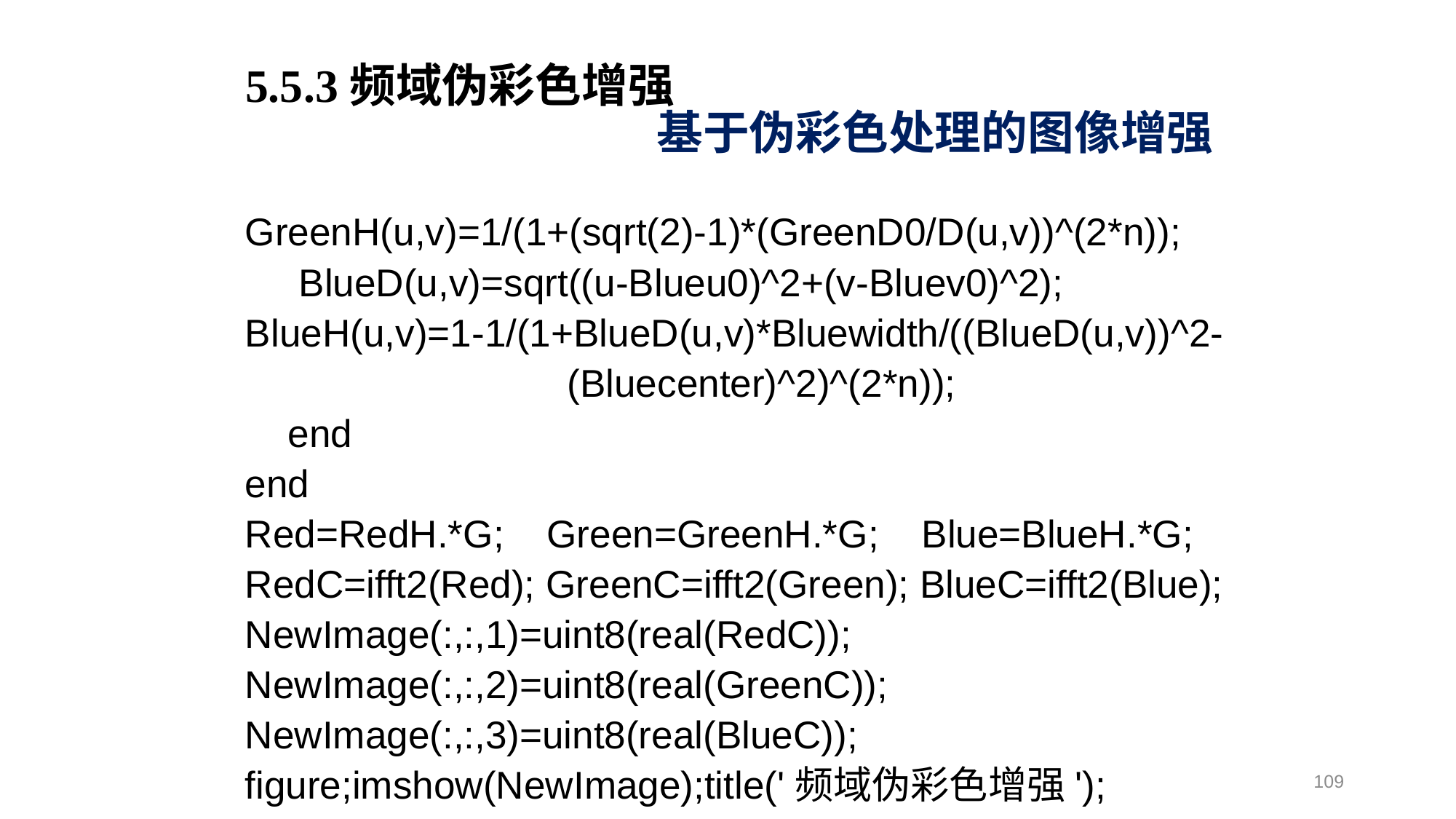

5.5.3频域伪彩色增强
基于伪彩色处理的图像增强
     GreenH(u,v)=1/(1+(sqrt(2)-1)*(GreenD0/D(u,v))^(2*n));
     BlueD(u,v)=sqrt((u-Blueu0)^2+(v-Bluev0)^2);
BlueH(u,v)=1-1/(1+BlueD(u,v)*Bluewidth/((BlueD(u,v))^2-
                              (Bluecenter)^2)^(2*n));
    end
end
Red=RedH.*G;    Green=GreenH.*G;    Blue=BlueH.*G;
RedC=ifft2(Red); GreenC=ifft2(Green); BlueC=ifft2(Blue);
NewImage(:,:,1)=uint8(real(RedC));
NewImage(:,:,2)=uint8(real(GreenC));
NewImage(:,:,3)=uint8(real(BlueC));
figure;imshow(NewImage);title('频域伪彩色增强');
109